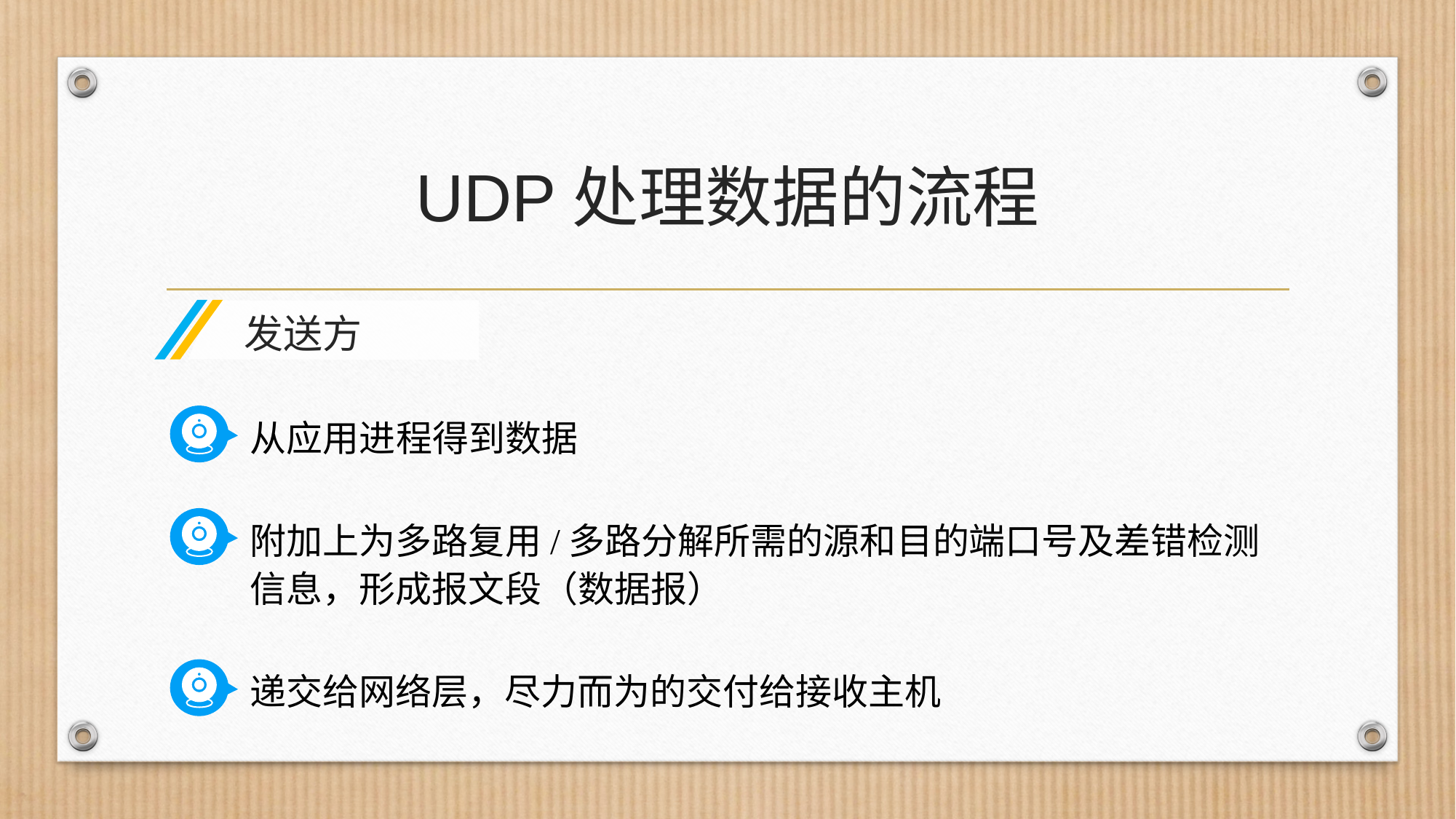

# UDP处理数据的流程

发送方

从应用进程得到数据

附加上为多路复用/多路分解所需的源和目的端口号及差错检测信息，形成报文段（数据报）

递交给网络层，尽力而为的交付给接收主机